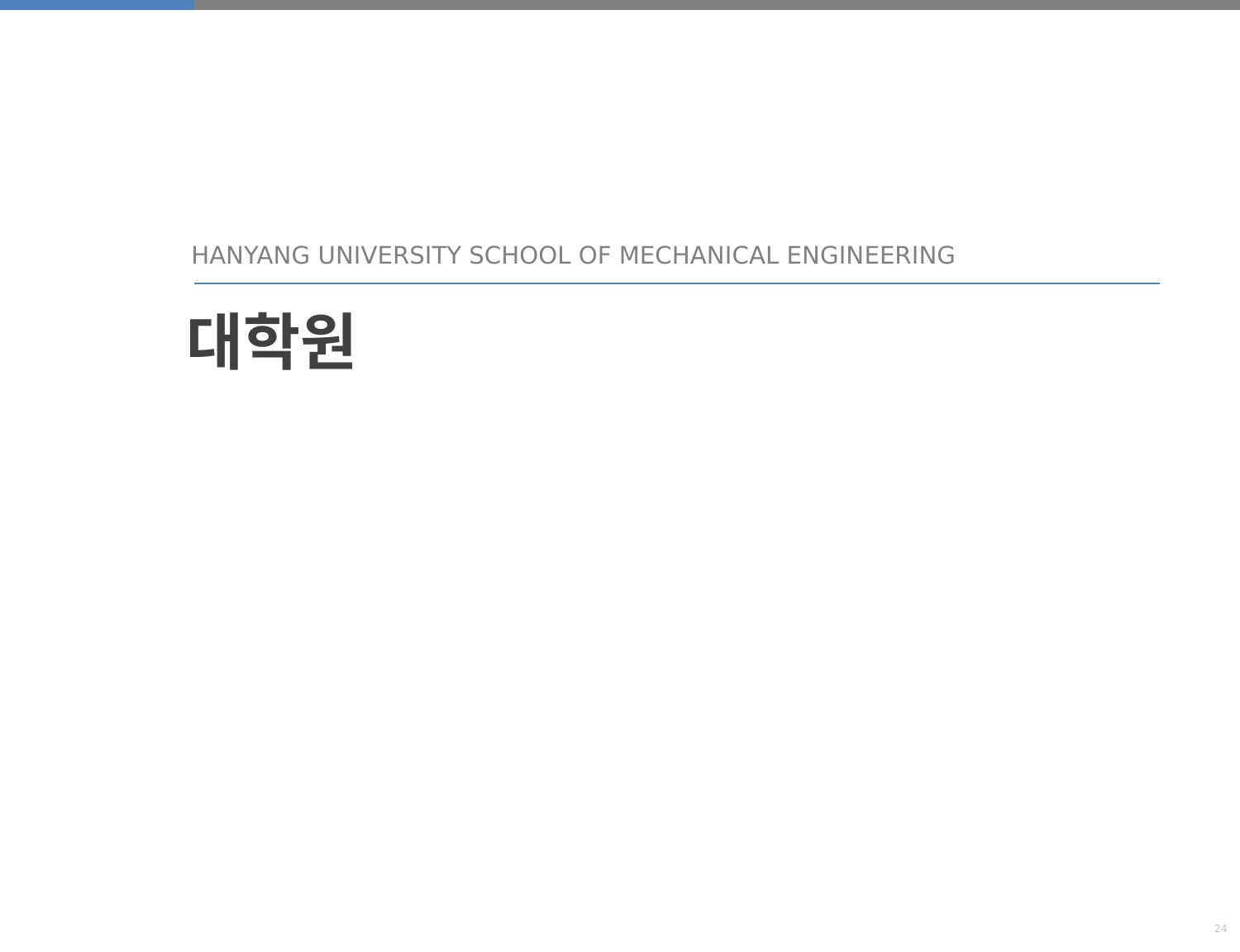

HANYANG UNIVERSITY SCHOOL OF MECHANICAL ENGINEERING
대학원
24